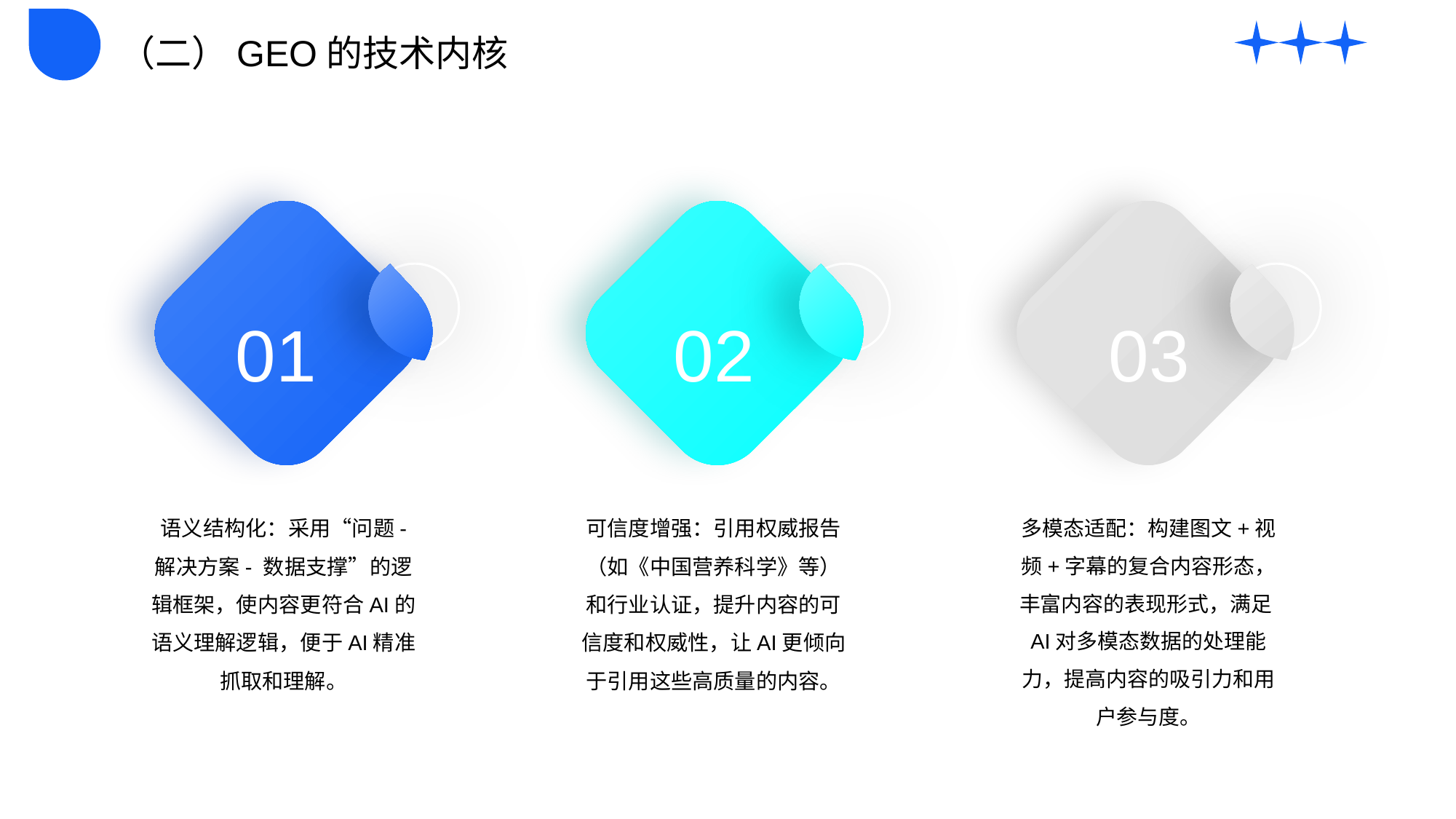

（二）GEO的技术内核

01
02
03

语义结构化：采用“问题- 解决方案- 数据支撑”的逻辑框架，使内容更符合AI的语义理解逻辑，便于AI精准抓取和理解。
可信度增强：引用权威报告（如《中国营养科学》等）和行业认证，提升内容的可信度和权威性，让AI更倾向于引用这些高质量的内容。
多模态适配：构建图文+视频+字幕的复合内容形态，丰富内容的表现形式，满足AI对多模态数据的处理能力，提高内容的吸引力和用户参与度。